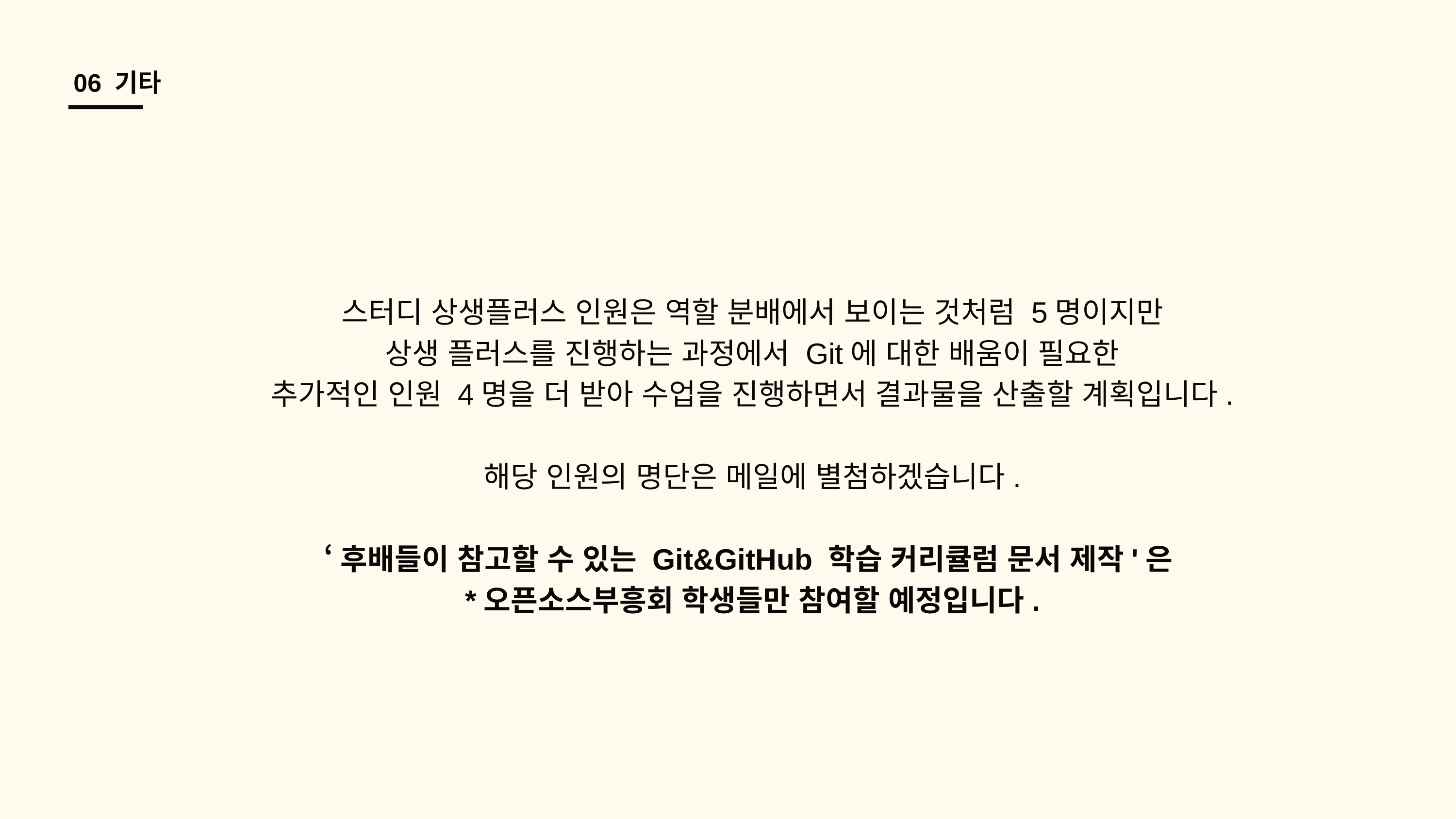

06 기타

스터디 상생플러스 인원은 역할 분배에서 보이는 것처럼 5명이지만
상생 플러스를 진행하는 과정에서 Git에 대한 배움이 필요한
추가적인 인원 4명을 더 받아 수업을 진행하면서 결과물을 산출할 계획입니다.

해당 인원의 명단은 메일에 별첨하겠습니다.

‘후배들이 참고할 수 있는 Git&GitHub 학습 커리큘럼 문서 제작'은
*오픈소스부흥회 학생들만 참여할 예정입니다.